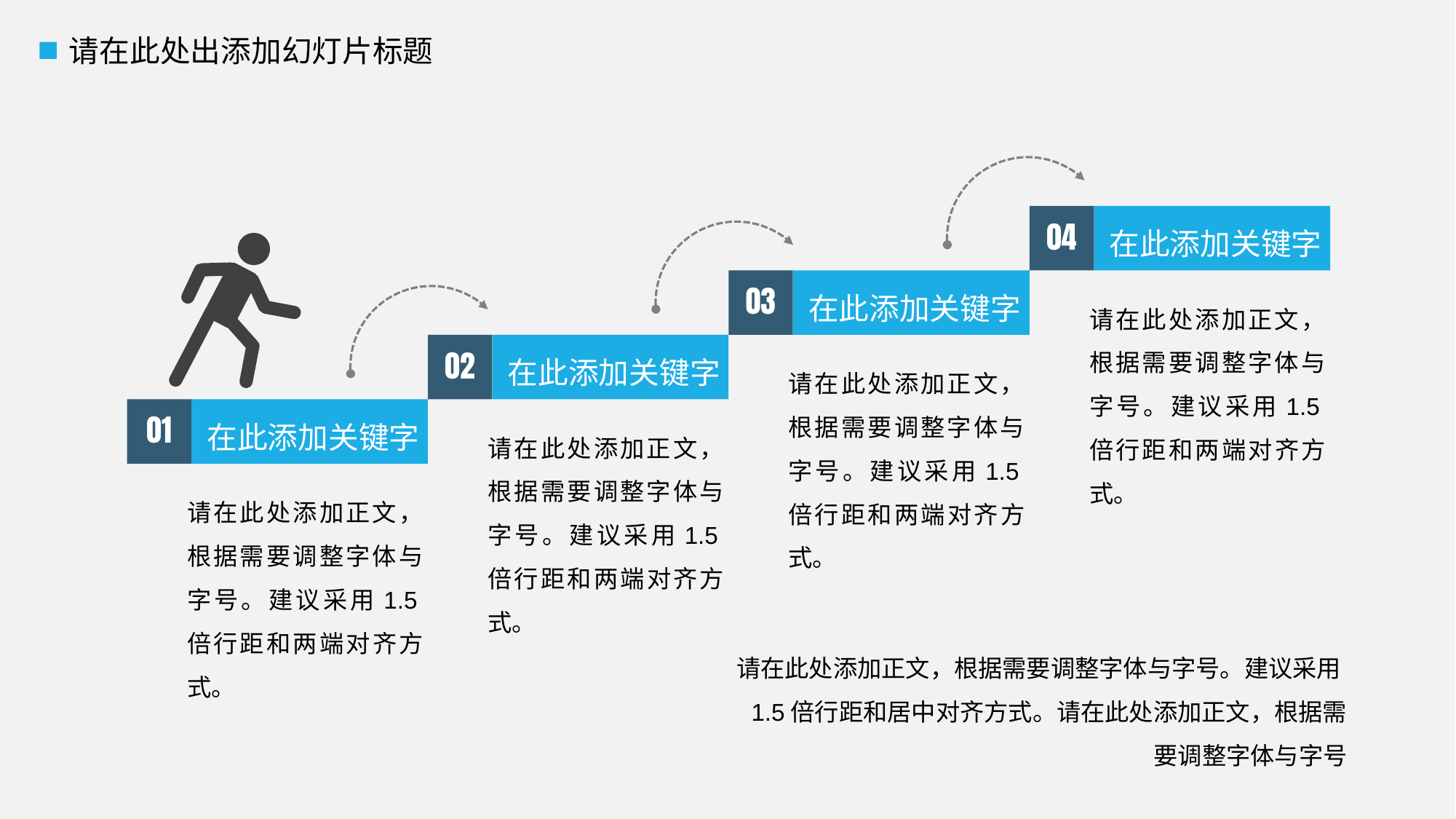

请在此处出添加幻灯片标题

04
在此添加关键字

03
在此添加关键字
请在此处添加正文，根据需要调整字体与字号。建议采用1.5倍行距和两端对齐方式。

02
在此添加关键字
请在此处添加正文，根据需要调整字体与字号。建议采用1.5倍行距和两端对齐方式。

01
在此添加关键字
请在此处添加正文，根据需要调整字体与字号。建议采用1.5倍行距和两端对齐方式。
请在此处添加正文，根据需要调整字体与字号。建议采用1.5倍行距和两端对齐方式。
请在此处添加正文，根据需要调整字体与字号。建议采用1.5倍行距和居中对齐方式。请在此处添加正文，根据需要调整字体与字号